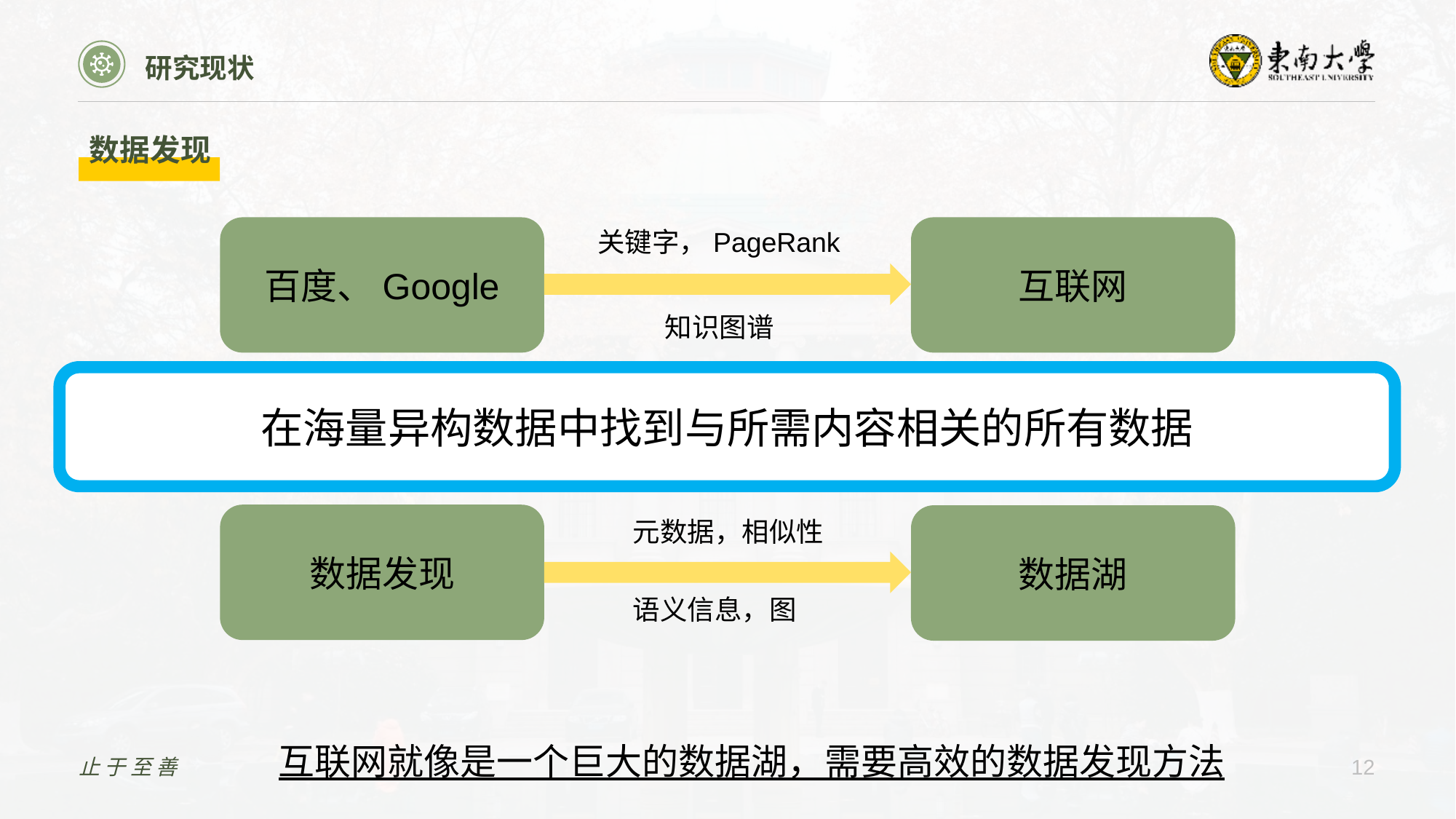

研究现状
数据发现

百度、Google
互联网

关键字，PageRank
知识图谱
在海量异构数据中找到与所需内容相关的所有数据

数据发现
数据湖

元数据，相似性
语义信息，图
互联网就像是一个巨大的数据湖，需要高效的数据发现方法
止于至善
12